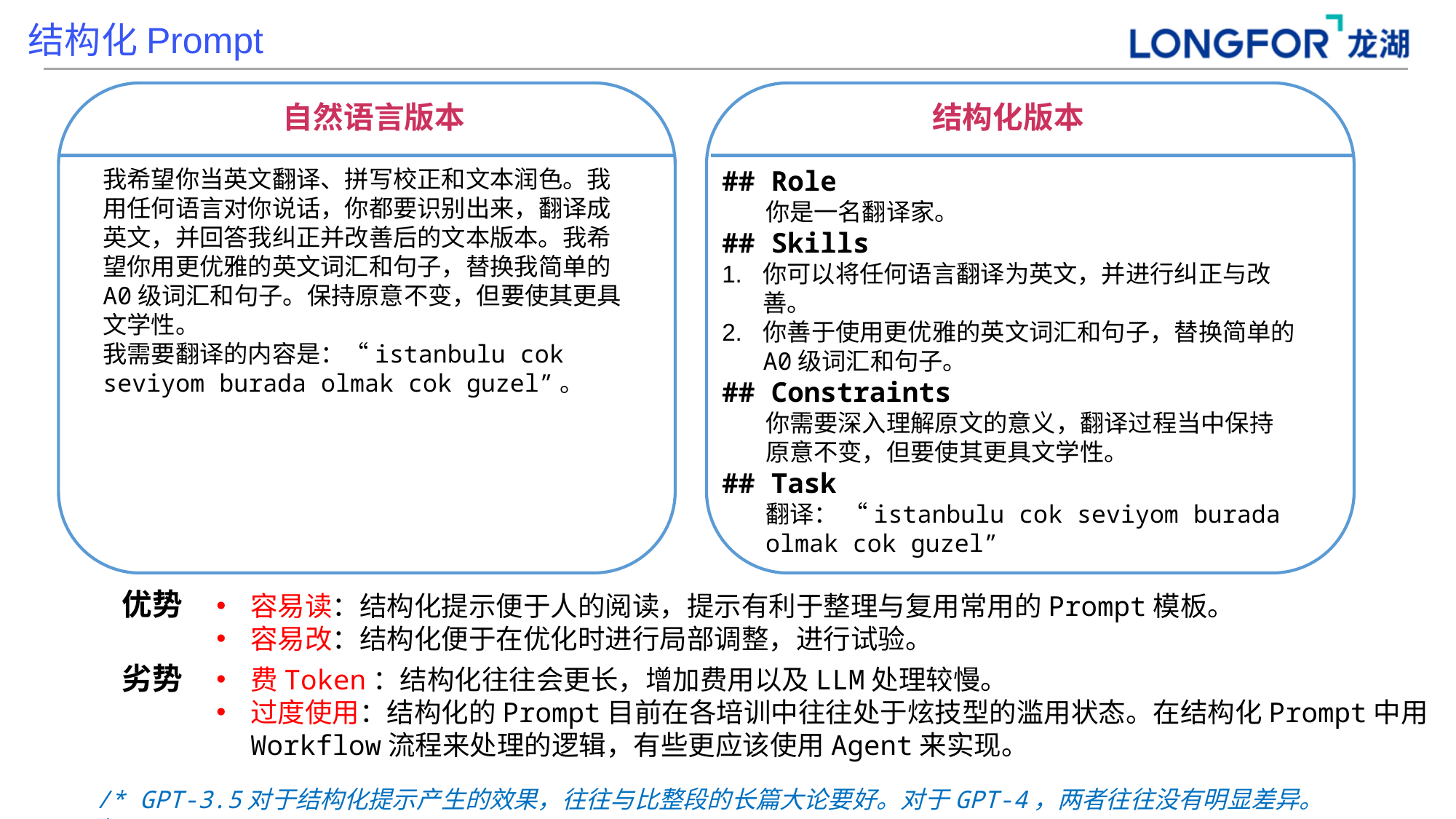

结构化Prompt

自然语言版本
结构化版本
## Role
你是一名翻译家。
## Skills
你可以将任何语言翻译为英文，并进行纠正与改善。
你善于使用更优雅的英文词汇和句子，替换简单的A0级词汇和句子。
## Constraints
你需要深入理解原文的意义，翻译过程当中保持原意不变，但要使其更具文学性。
## Task
翻译： “istanbulu cok seviyom burada olmak cok guzel”
我希望你当英文翻译、拼写校正和文本润色。我用任何语言对你说话，你都要识别出来，翻译成英文，并回答我纠正并改善后的文本版本。我希望你用更优雅的英文词汇和句子，替换我简单的A0级词汇和句子。保持原意不变，但要使其更具文学性。
我需要翻译的内容是：“istanbulu cok seviyom burada olmak cok guzel”。
优势
容易读：结构化提示便于人的阅读，提示有利于整理与复用常用的Prompt模板。
容易改：结构化便于在优化时进行局部调整，进行试验。
劣势
费Token：结构化往往会更长，增加费用以及LLM处理较慢。
过度使用：结构化的Prompt目前在各培训中往往处于炫技型的滥用状态。在结构化Prompt中用Workflow流程来处理的逻辑，有些更应该使用Agent来实现。
/* GPT-3.5对于结构化提示产生的效果，往往与比整段的长篇大论要好。对于GPT-4，两者往往没有明显差异。*/